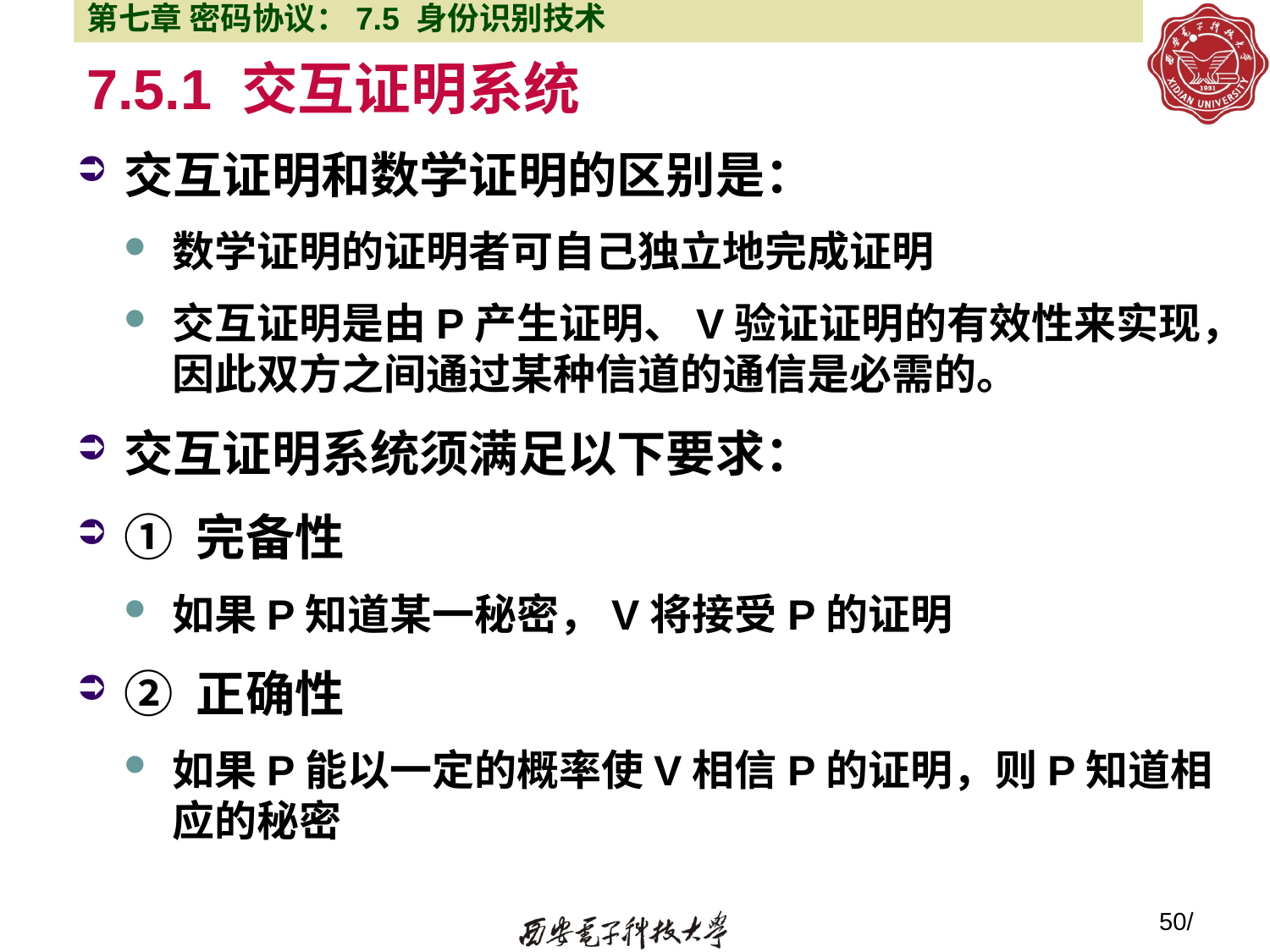

第七章 密码协议：7.5 身份识别技术
# 7.5.1 交互证明系统
交互证明和数学证明的区别是：
数学证明的证明者可自己独立地完成证明
交互证明是由P产生证明、V验证证明的有效性来实现，因此双方之间通过某种信道的通信是必需的。
交互证明系统须满足以下要求：
① 完备性
如果P知道某一秘密，V将接受P的证明
② 正确性
如果P能以一定的概率使V相信P的证明，则P知道相应的秘密
50/